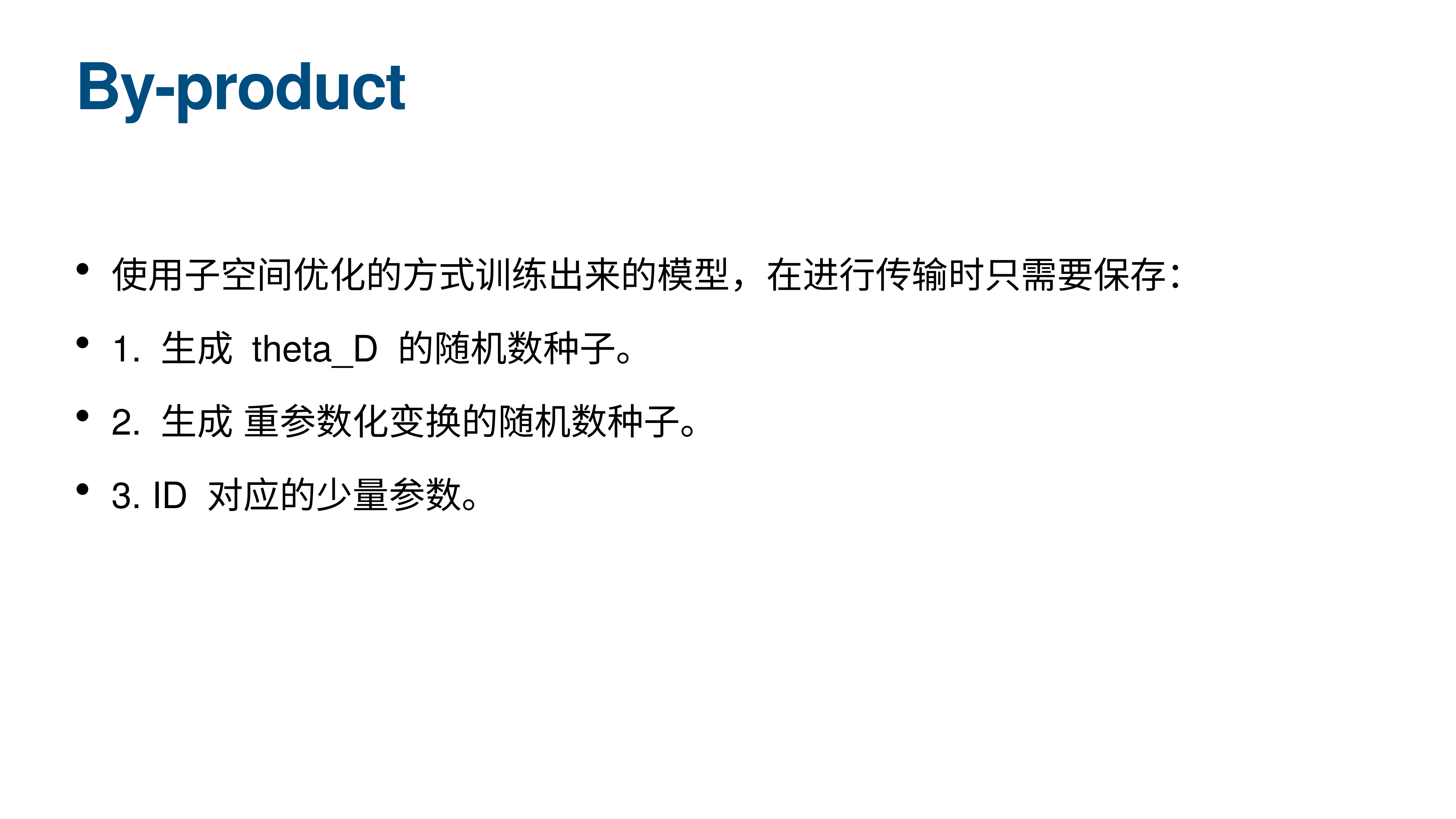

# By-product

使用子空间优化的方式训练出来的模型，在进行传输时只需要保存：
1. 生成 theta_D 的随机数种子。
2. 生成 重参数化变换的随机数种子。
3. ID 对应的少量参数。